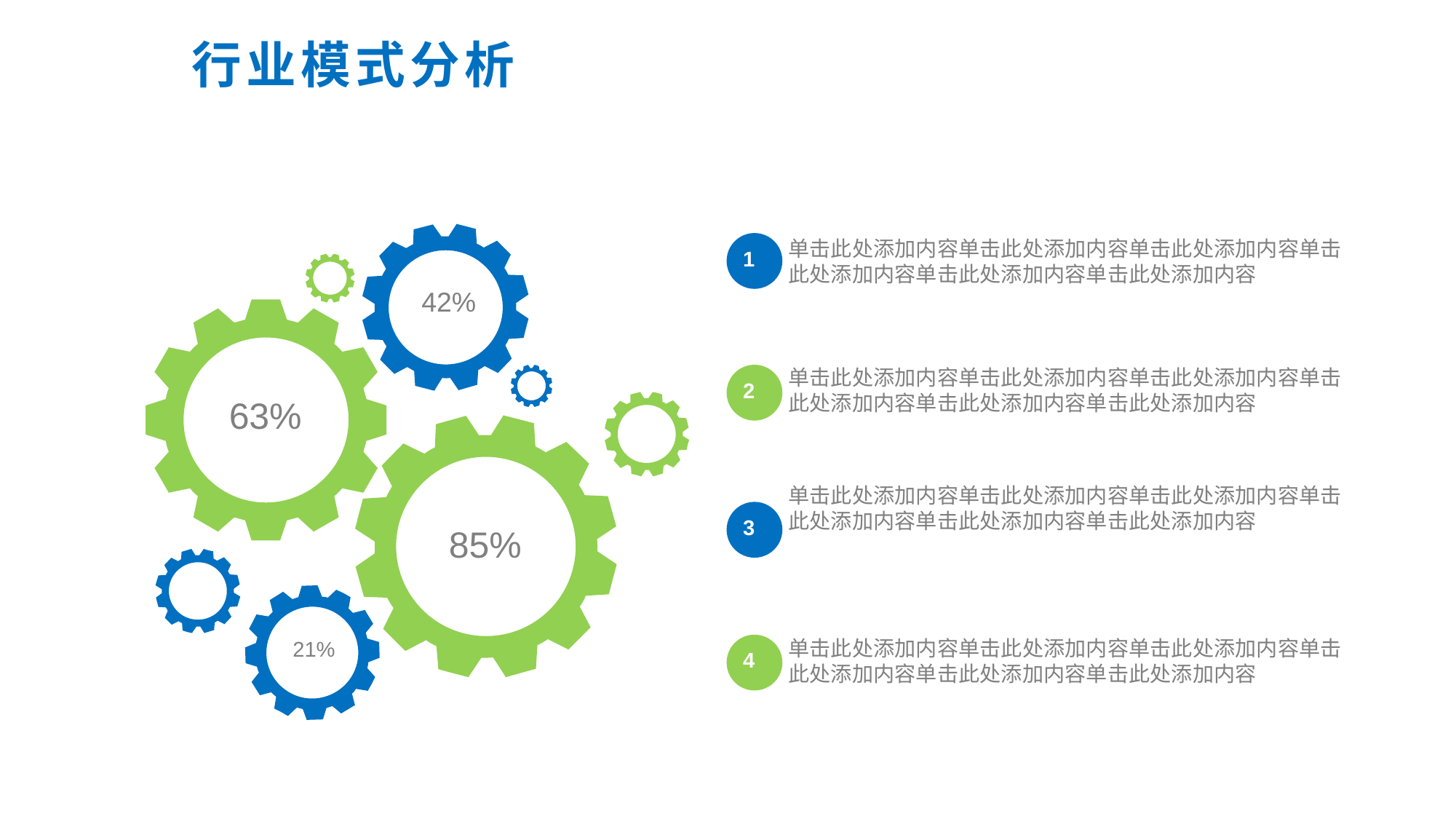

行业模式分析

42%

63%

85%

21%
单击此处添加内容单击此处添加内容单击此处添加内容单击此处添加内容单击此处添加内容单击此处添加内容
1
单击此处添加内容单击此处添加内容单击此处添加内容单击此处添加内容单击此处添加内容单击此处添加内容
2
单击此处添加内容单击此处添加内容单击此处添加内容单击此处添加内容单击此处添加内容单击此处添加内容
3
单击此处添加内容单击此处添加内容单击此处添加内容单击此处添加内容单击此处添加内容单击此处添加内容
4